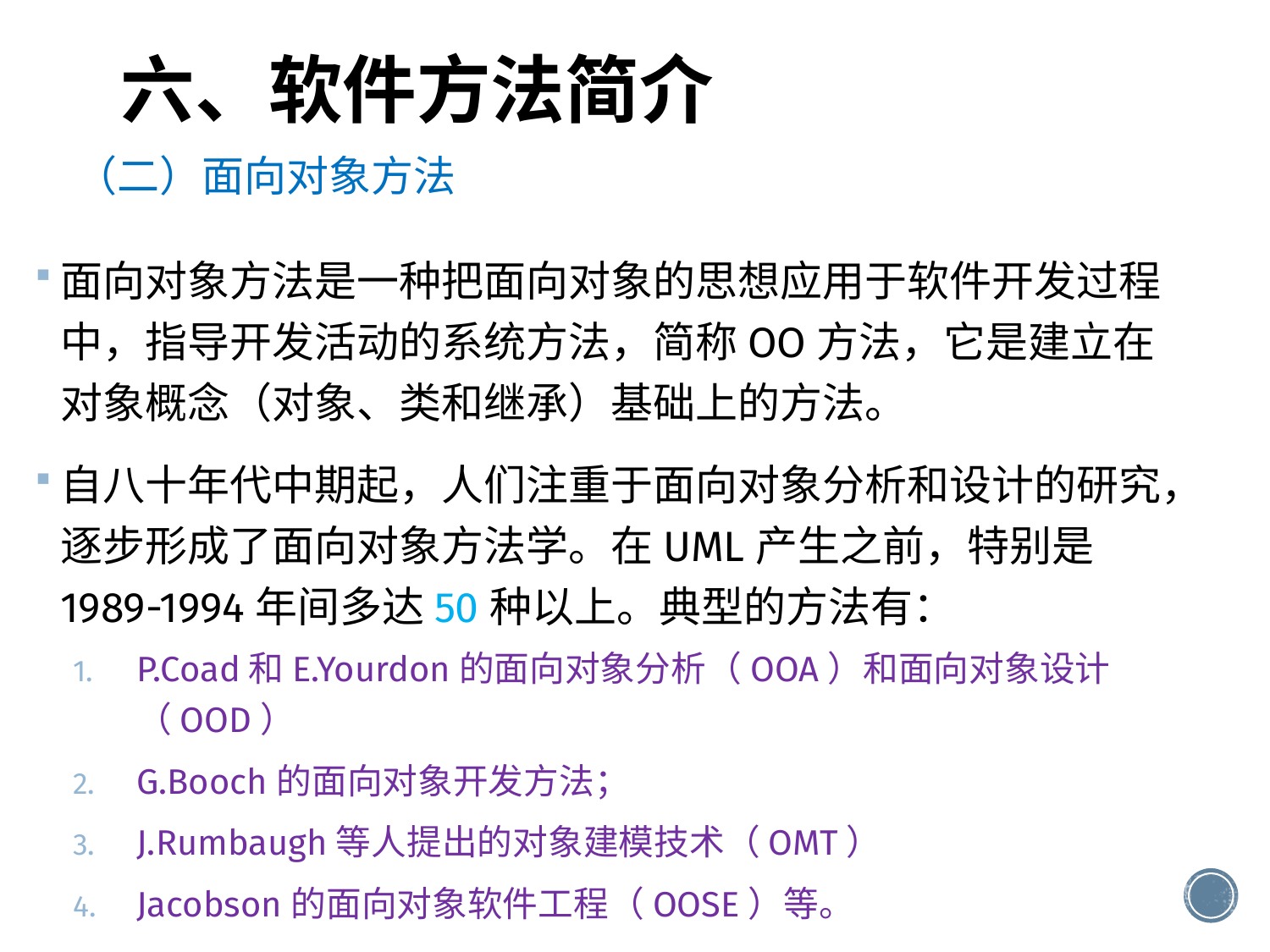

# 六、软件方法简介
（二）面向对象方法

面向对象方法是一种把面向对象的思想应用于软件开发过程中，指导开发活动的系统方法，简称OO方法，它是建立在对象概念（对象、类和继承）基础上的方法。
自八十年代中期起，人们注重于面向对象分析和设计的研究，逐步形成了面向对象方法学。在UML产生之前，特别是1989-1994年间多达50种以上。典型的方法有：
P.Coad和E.Yourdon的面向对象分析（OOA）和面向对象设计（OOD）
G.Booch的面向对象开发方法；
J.Rumbaugh等人提出的对象建模技术（OMT）
Jacobson的面向对象软件工程（OOSE）等。